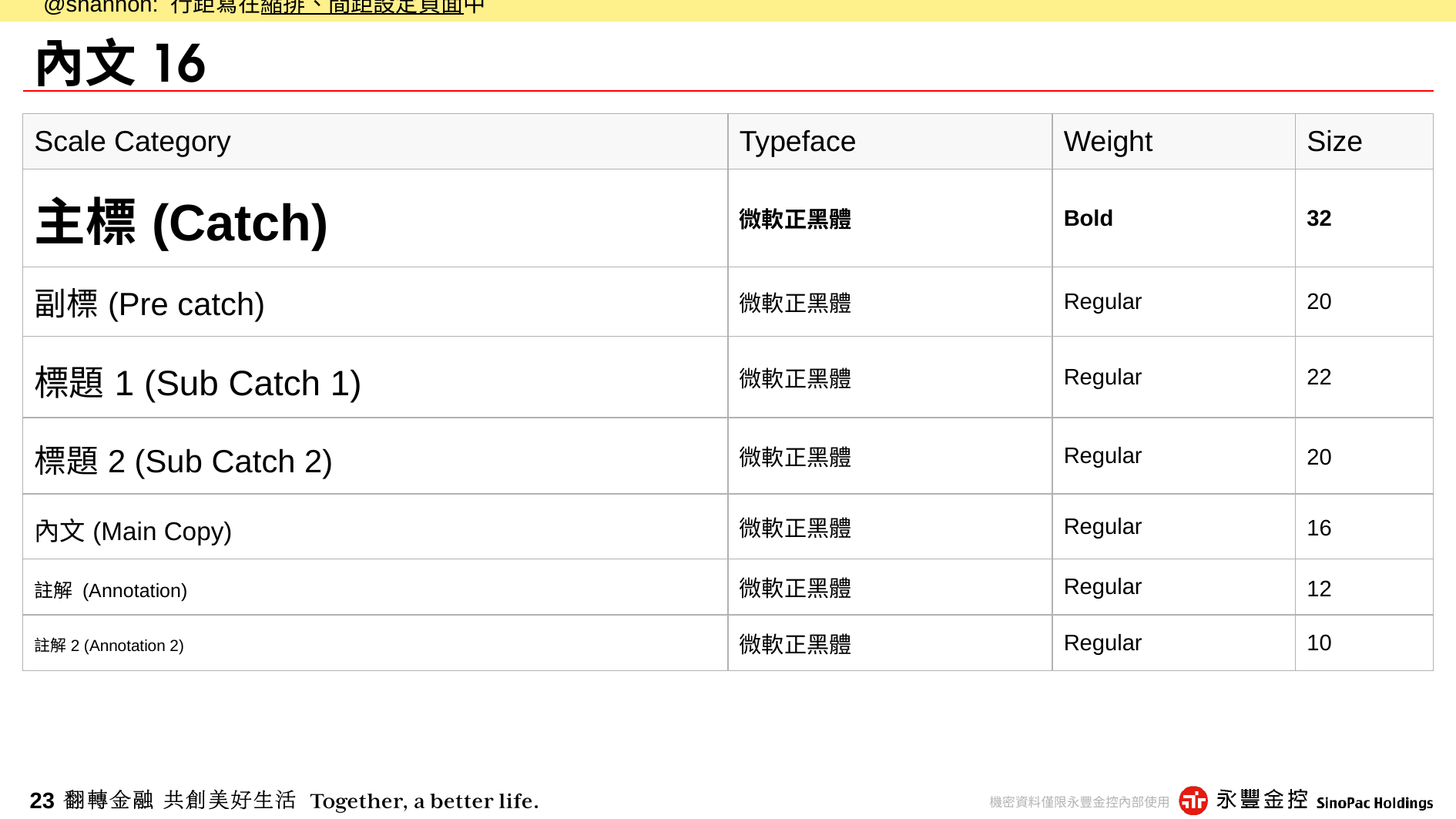

行距 1.3 是寫在這，還是在文字設定頁面？
@shannon: 行距寫在縮排、間距設定頁面中
# 內文16
| Scale Category | Typeface | Weight | Size |
| --- | --- | --- | --- |
| 主標(Catch) | 微軟正黑體 | Bold | 32 |
| 副標(Pre catch) | 微軟正黑體 | Regular | 20 |
| 標題1 (Sub Catch 1) | 微軟正黑體 | Regular | 22 |
| 標題2 (Sub Catch 2) | 微軟正黑體 | Regular | 20 |
| 內文(Main Copy) | 微軟正黑體 | Regular | 16 |
| 註解 (Annotation) | 微軟正黑體 | Regular | 12 |
| 註解2 (Annotation 2) | 微軟正黑體 | Regular | 10 |